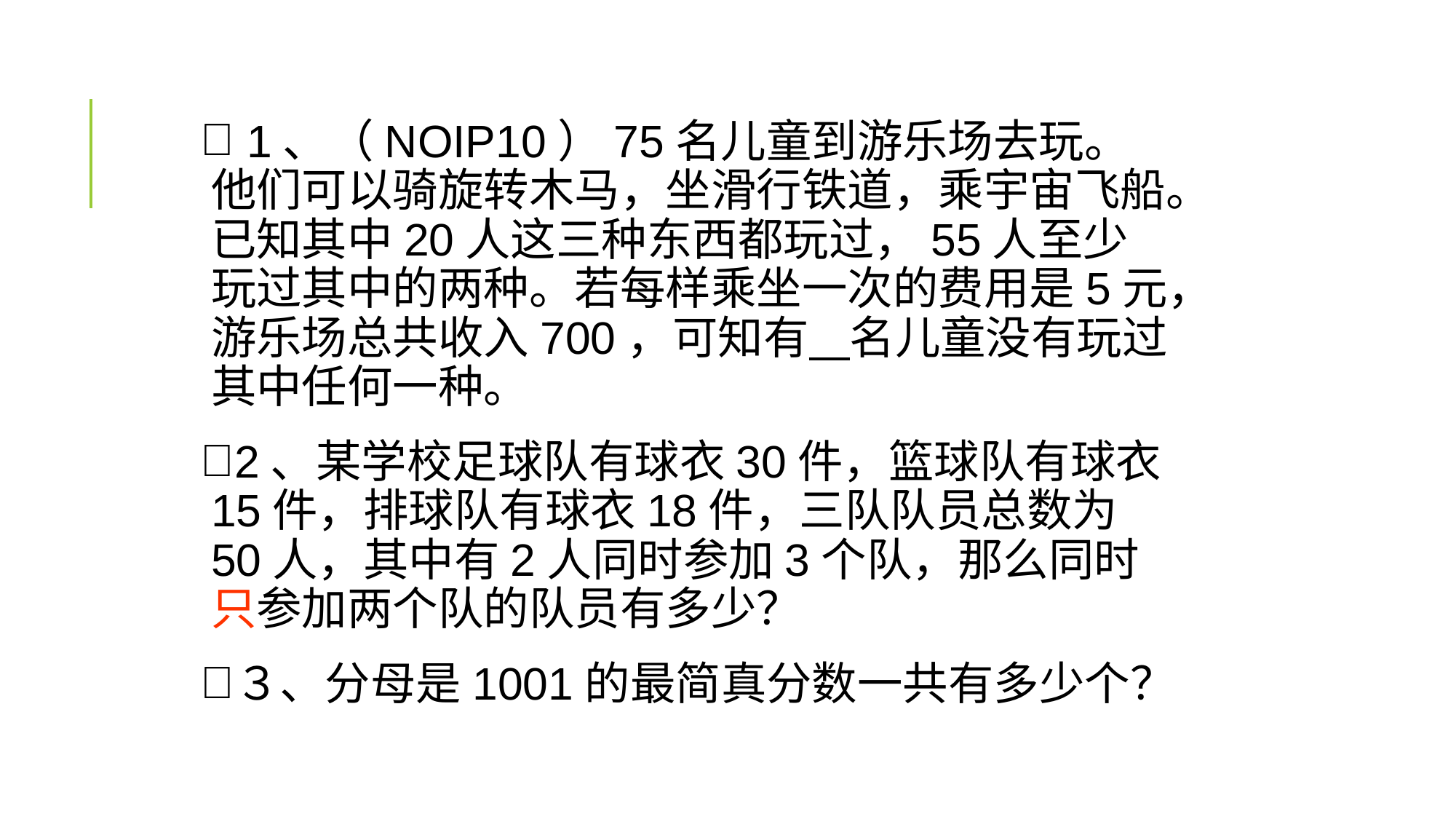

1、（NOIP10）75名儿童到游乐场去玩。他们可以骑旋转木马，坐滑行铁道，乘宇宙飞船。已知其中20人这三种东西都玩过，55人至少玩过其中的两种。若每样乘坐一次的费用是5元，游乐场总共收入700，可知有    名儿童没有玩过其中任何一种。
2、某学校足球队有球衣30件，篮球队有球衣15件，排球队有球衣18件，三队队员总数为50人，其中有2人同时参加3个队，那么同时只参加两个队的队员有多少？
３、分母是1001的最简真分数一共有多少个？